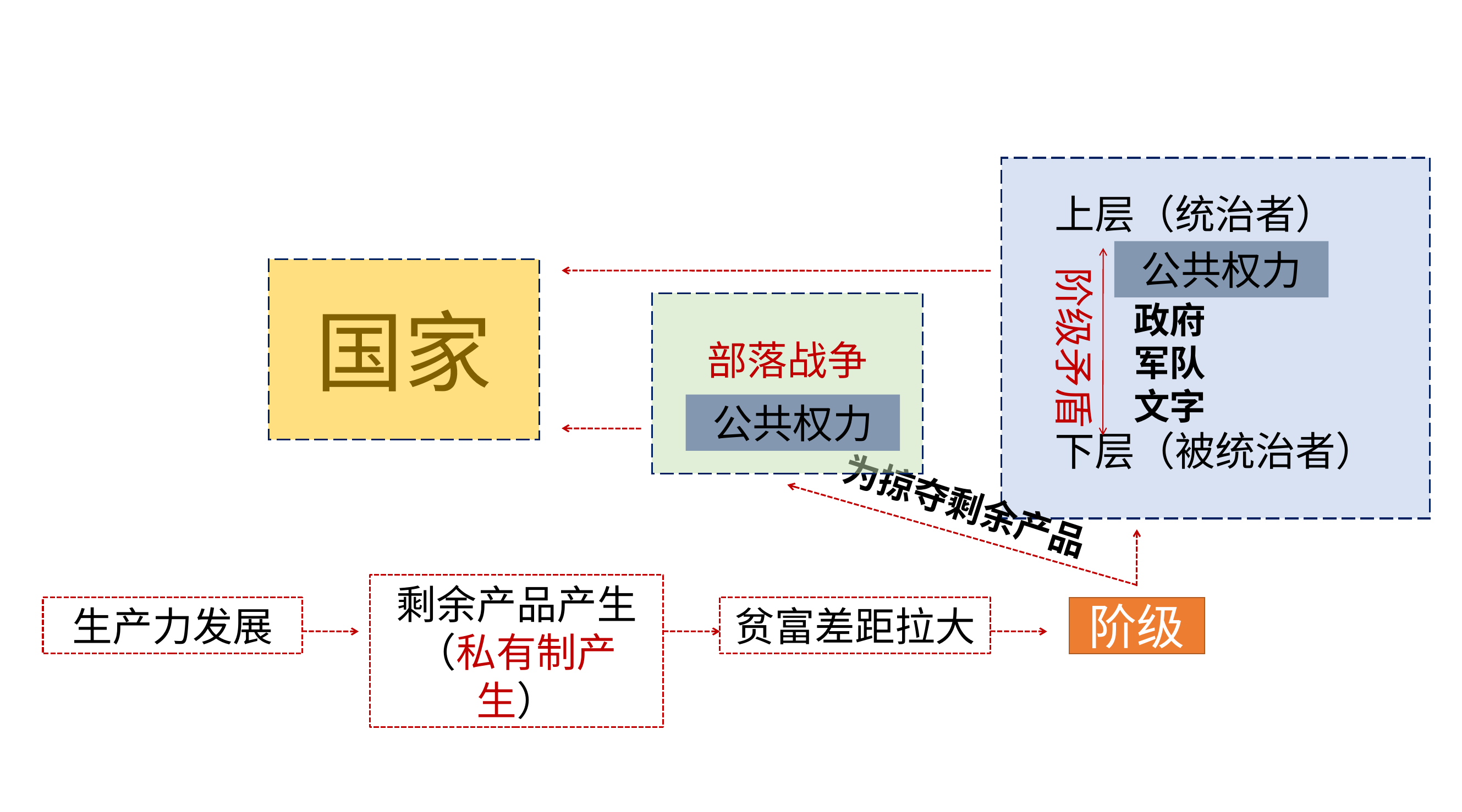

上层（统治者）
公共权力
国家
阶级矛盾
部落战争

政府
军队
文字
公共权力
下层（被统治者）
为掠夺剩余产品
剩余产品产生（私有制产生）
生产力发展
贫富差距拉大
阶级